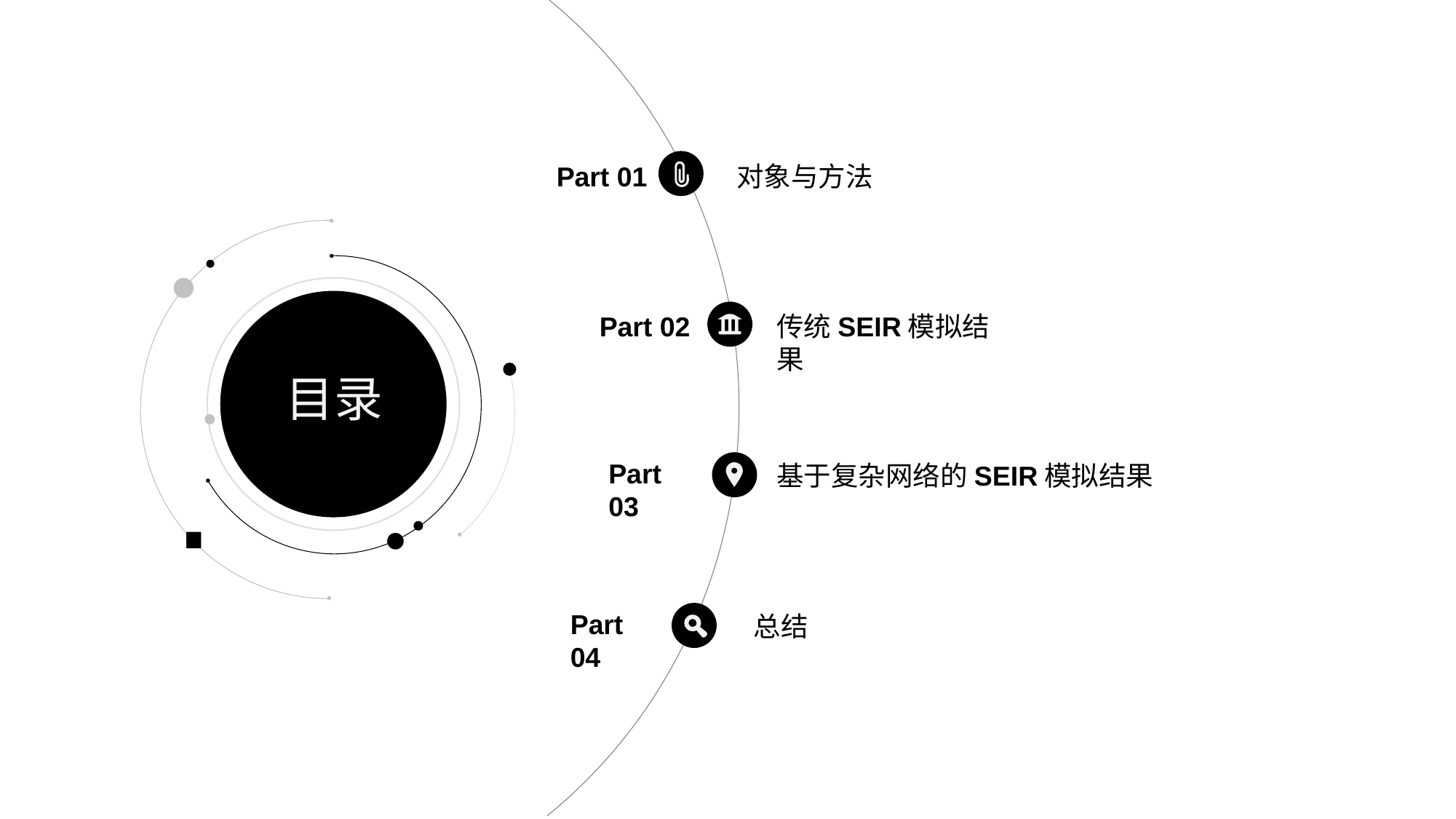

Part 01
对象与方法

Part 02
传统SEIR模拟结果
目录

Part 03

基于复杂网络的SEIR模拟结果

Part 04

总结